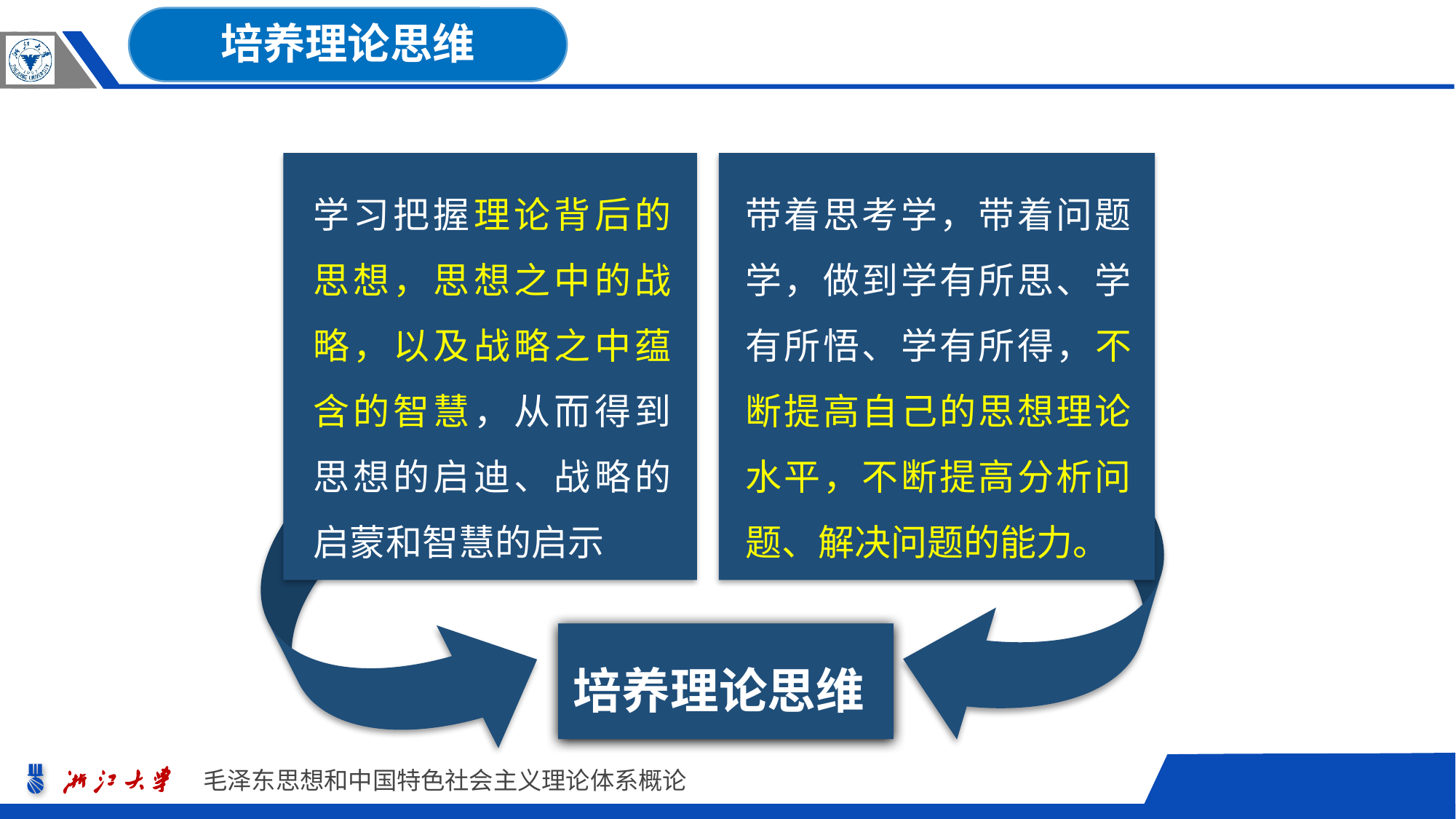

培养理论思维

学习把握理论背后的思想，思想之中的战略，以及战略之中蕴含的智慧，从而得到思想的启迪、战略的启蒙和智慧的启示
带着思考学，带着问题学，做到学有所思、学有所悟、学有所得，不断提高自己的思想理论水平，不断提高分析问题、解决问题的能力。

培养理论思维